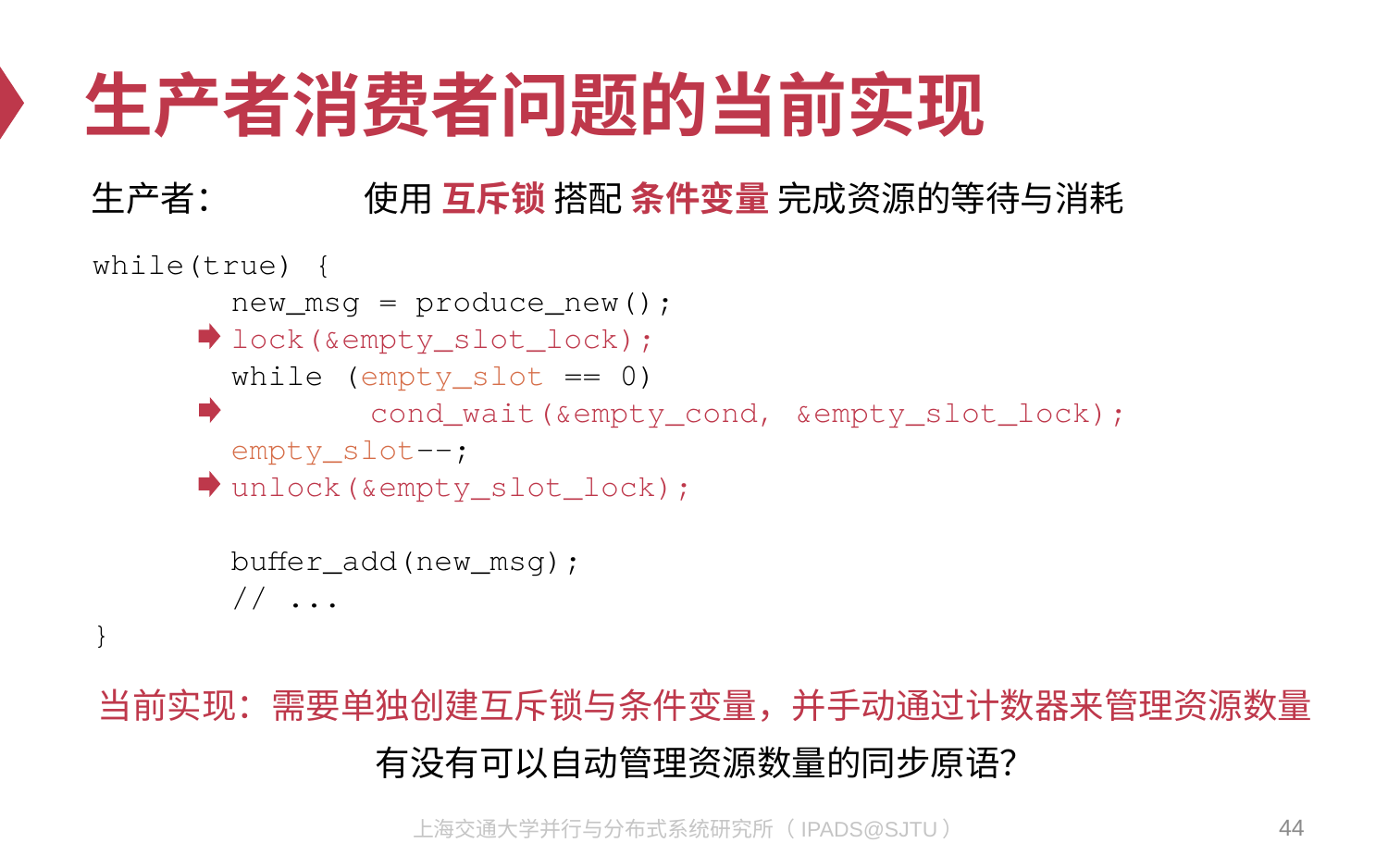

# 生产者消费者问题的当前实现
生产者：
使用 互斥锁 搭配 条件变量 完成资源的等待与消耗
while(true) {
	new_msg = produce_new();
	lock(&empty_slot_lock);
	while (empty_slot == 0)
		cond_wait(&empty_cond, &empty_slot_lock);
	empty_slot--;
	unlock(&empty_slot_lock);

	buffer_add(new_msg);
	// ...
}

当前实现：需要单独创建互斥锁与条件变量，并手动通过计数器来管理资源数量
有没有可以自动管理资源数量的同步原语？
44
上海交通大学并行与分布式系统研究所（IPADS@SJTU）